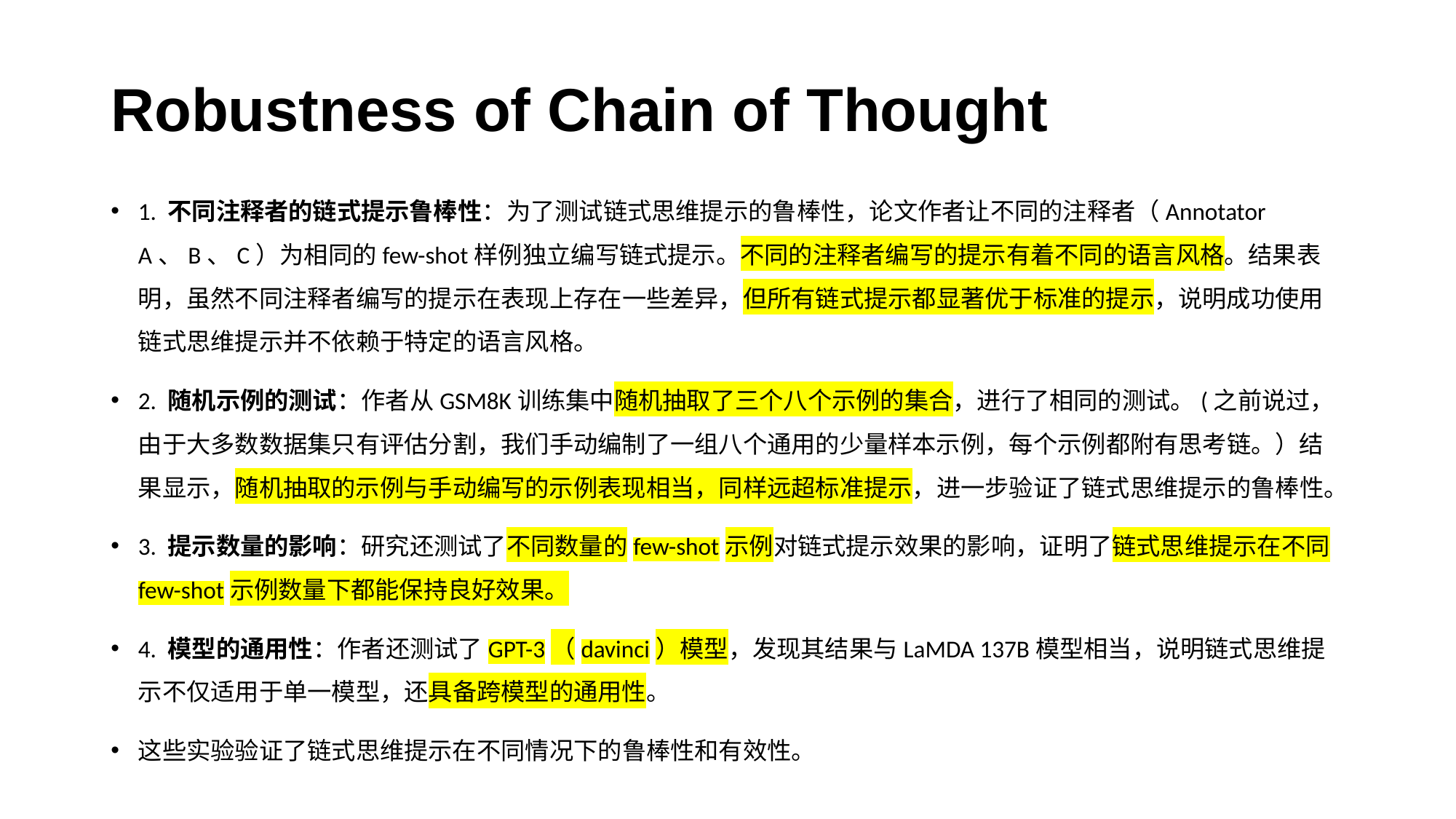

# Robustness of Chain of Thought
1. 不同注释者的链式提示鲁棒性：为了测试链式思维提示的鲁棒性，论文作者让不同的注释者（Annotator A、B、C）为相同的few-shot样例独立编写链式提示。不同的注释者编写的提示有着不同的语言风格。结果表明，虽然不同注释者编写的提示在表现上存在一些差异，但所有链式提示都显著优于标准的提示，说明成功使用链式思维提示并不依赖于特定的语言风格。
2. 随机示例的测试：作者从GSM8K训练集中随机抽取了三个八个示例的集合，进行了相同的测试。(之前说过，由于大多数数据集只有评估分割，我们手动编制了一组八个通用的少量样本示例，每个示例都附有思考链。）结果显示，随机抽取的示例与手动编写的示例表现相当，同样远超标准提示，进一步验证了链式思维提示的鲁棒性。
3. 提示数量的影响：研究还测试了不同数量的few-shot示例对链式提示效果的影响，证明了链式思维提示在不同few-shot示例数量下都能保持良好效果。
4. 模型的通用性：作者还测试了GPT-3（davinci）模型，发现其结果与LaMDA 137B模型相当，说明链式思维提示不仅适用于单一模型，还具备跨模型的通用性。
这些实验验证了链式思维提示在不同情况下的鲁棒性和有效性。